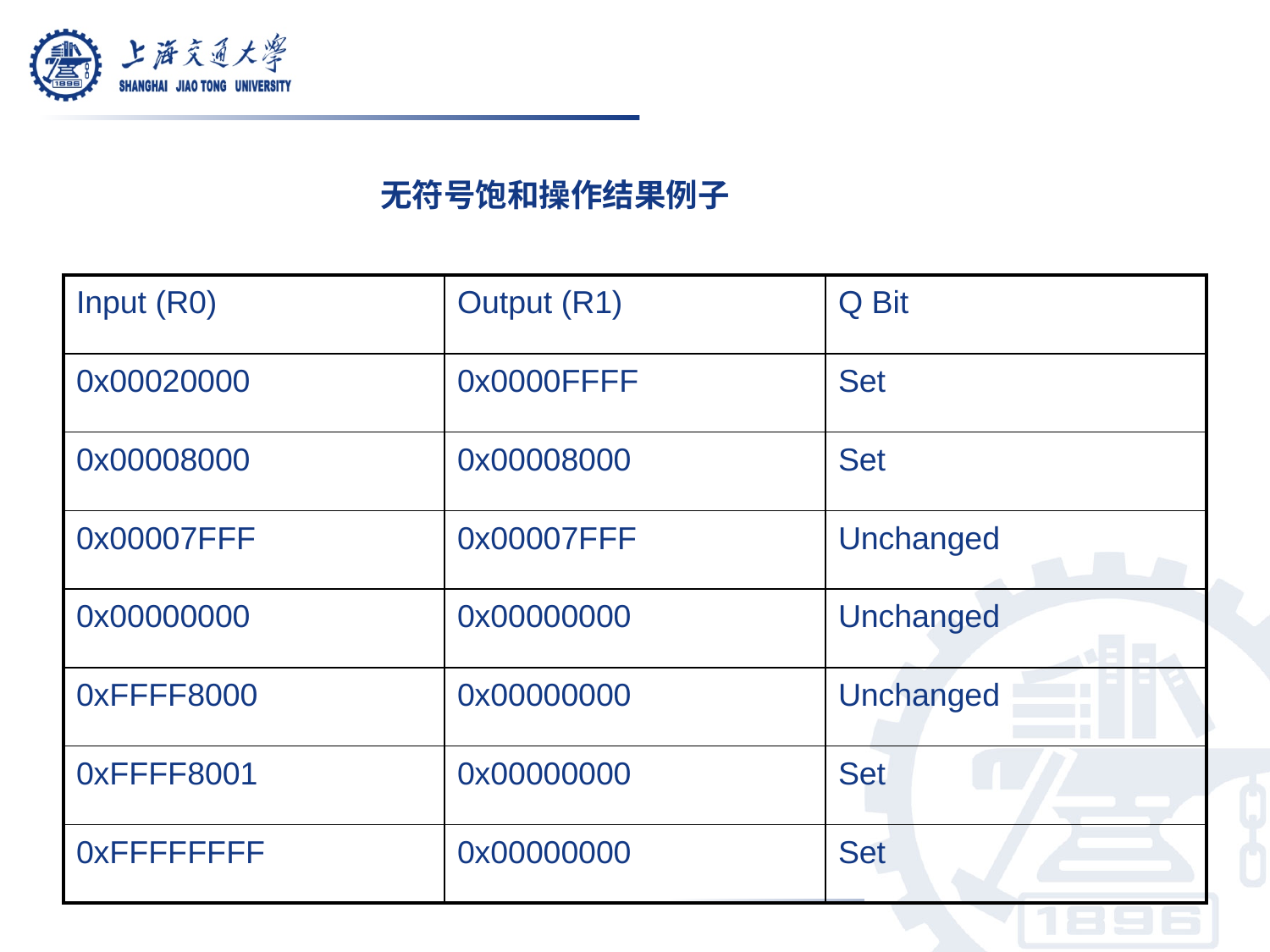

无符号饱和操作结果例子
| Input (R0) | Output (R1) | Q Bit |
| --- | --- | --- |
| 0x00020000 | 0x0000FFFF | Set |
| 0x00008000 | 0x00008000 | Set |
| 0x00007FFF | 0x00007FFF | Unchanged |
| 0x00000000 | 0x00000000 | Unchanged |
| 0xFFFF8000 | 0x00000000 | Unchanged |
| 0xFFFF8001 | 0x00000000 | Set |
| 0xFFFFFFFF | 0x00000000 | Set |